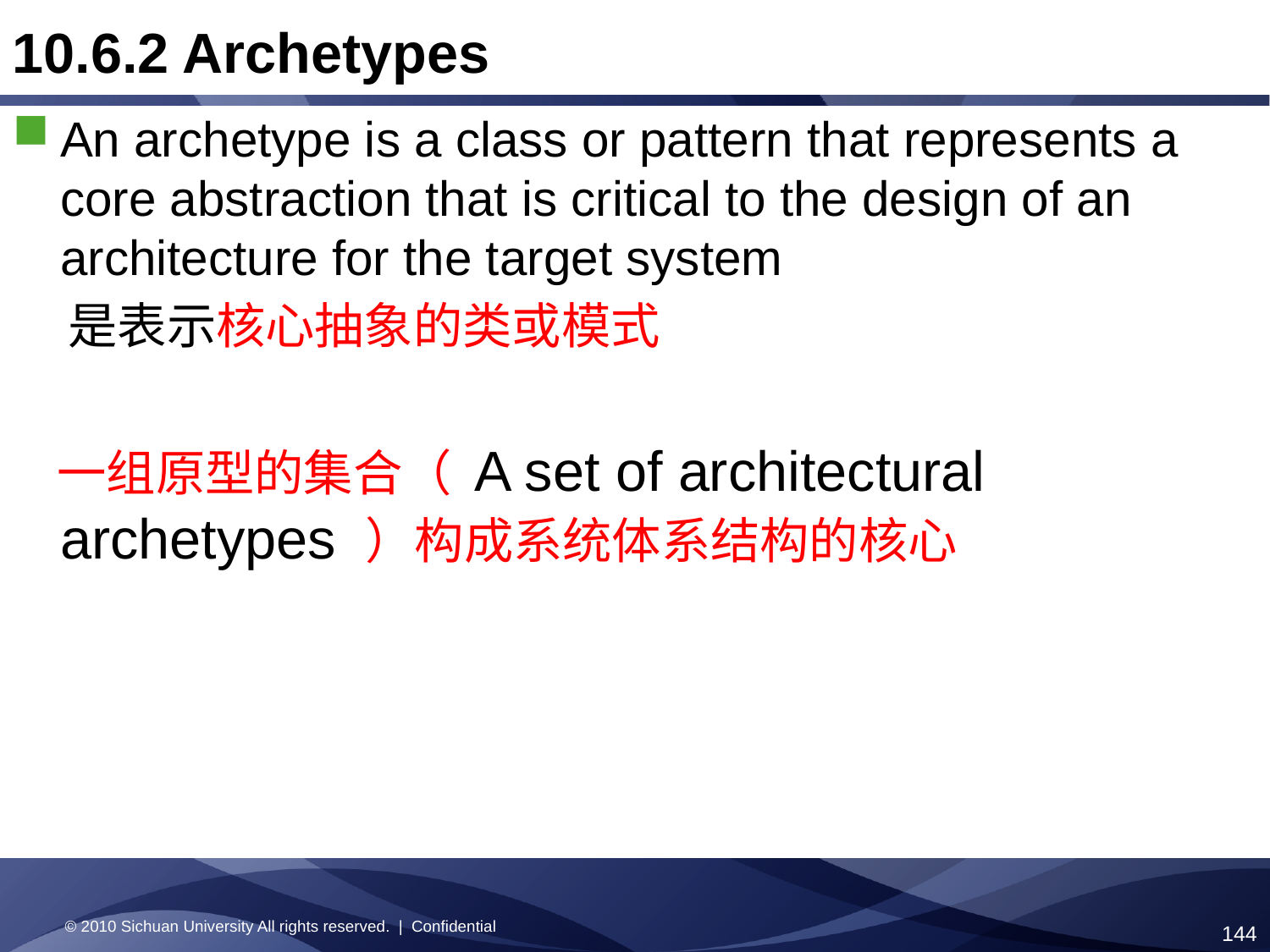

10.6.2 Archetypes
An archetype is a class or pattern that represents a core abstraction that is critical to the design of an architecture for the target system
    是表示核心抽象的类或模式

   一组原型的集合（ A set of architectural archetypes ）构成系统体系结构的核心
© 2010 Sichuan University All rights reserved.  |  Confidential
144